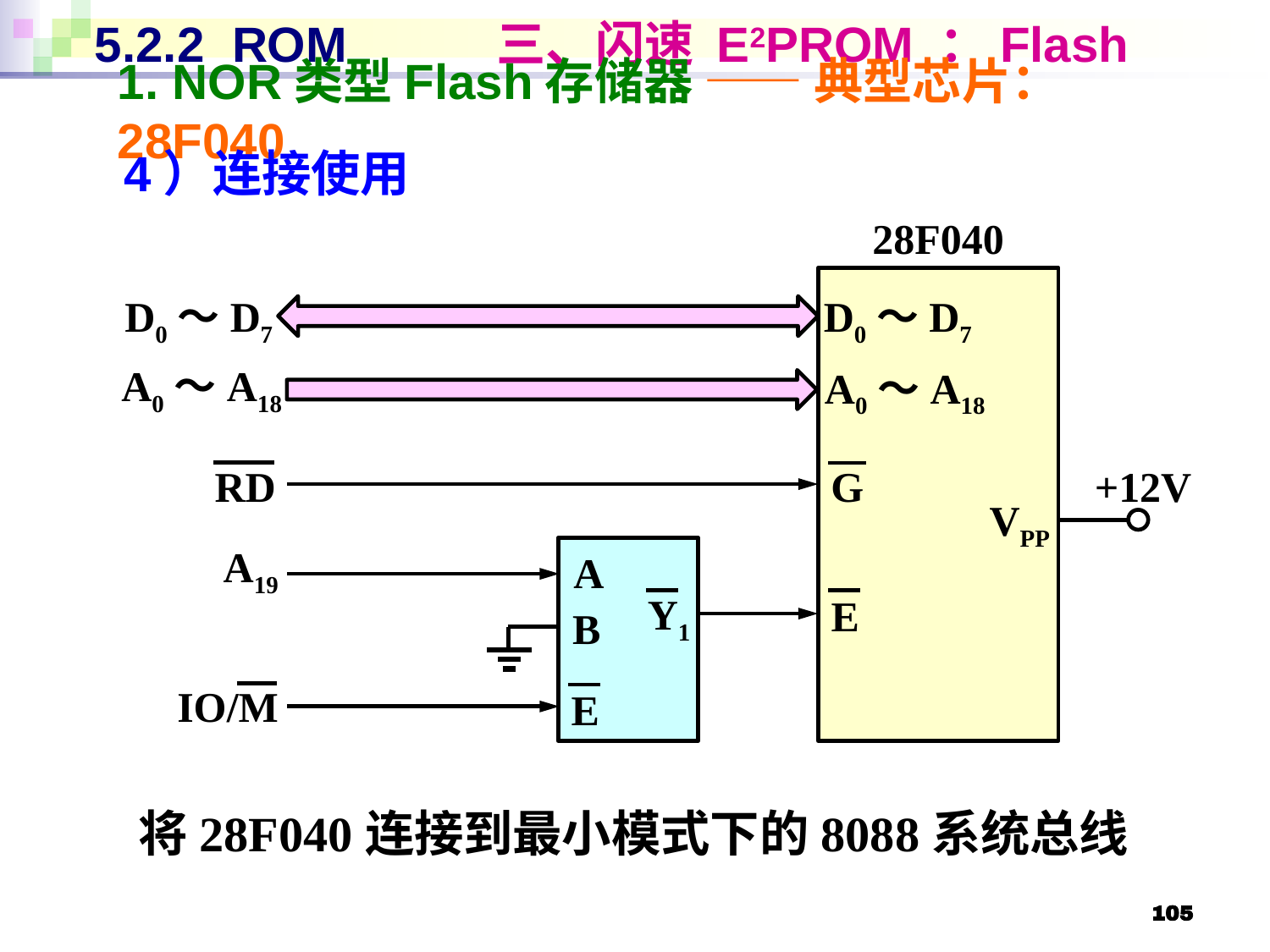

# 5.2.2  ROM          三、闪速 E2PROM ：Flash
1. NOR类型Flash存储器 —— 典型芯片：28F040
4）连接使用
28F040

D0～D7
D0～D7

A0～A18
A0～A18

RD
G
+12V
VPP

A19

A
Y1
E
B
IO/M
E
将28F040连接到最小模式下的8088系统总线
105